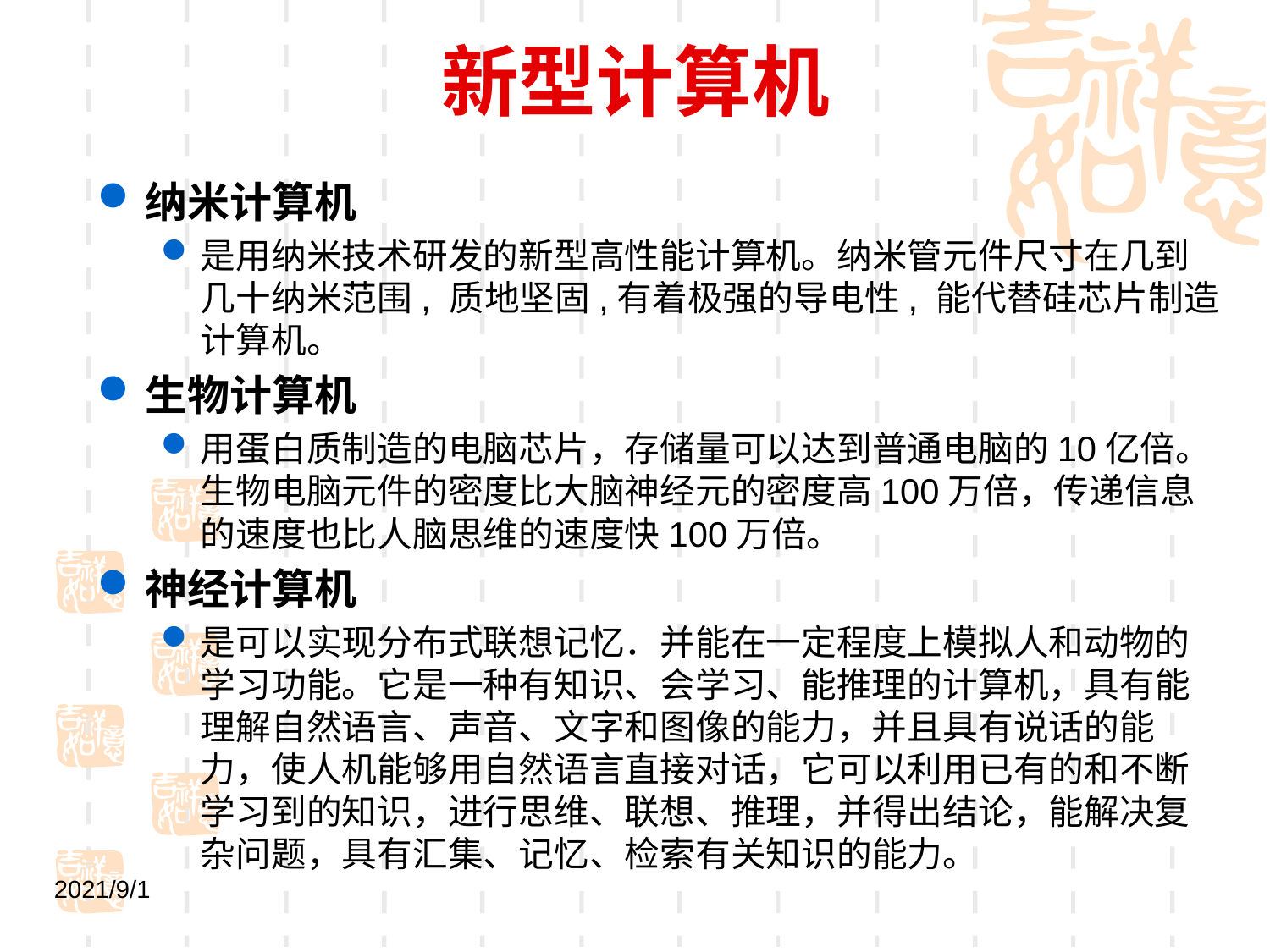

# 新型计算机
纳米计算机
是用纳米技术研发的新型高性能计算机。纳米管元件尺寸在几到几十纳米范围, 质地坚固,有着极强的导电性, 能代替硅芯片制造计算机。
生物计算机
用蛋白质制造的电脑芯片，存储量可以达到普通电脑的10亿倍。生物电脑元件的密度比大脑神经元的密度高100万倍，传递信息的速度也比人脑思维的速度快100万倍。
神经计算机
是可以实现分布式联想记忆．并能在一定程度上模拟人和动物的学习功能。它是一种有知识、会学习、能推理的计算机，具有能理解自然语言、声音、文字和图像的能力，并且具有说话的能力，使人机能够用自然语言直接对话，它可以利用已有的和不断学习到的知识，进行思维、联想、推理，并得出结论，能解决复杂问题，具有汇集、记忆、检索有关知识的能力。
2021/9/1